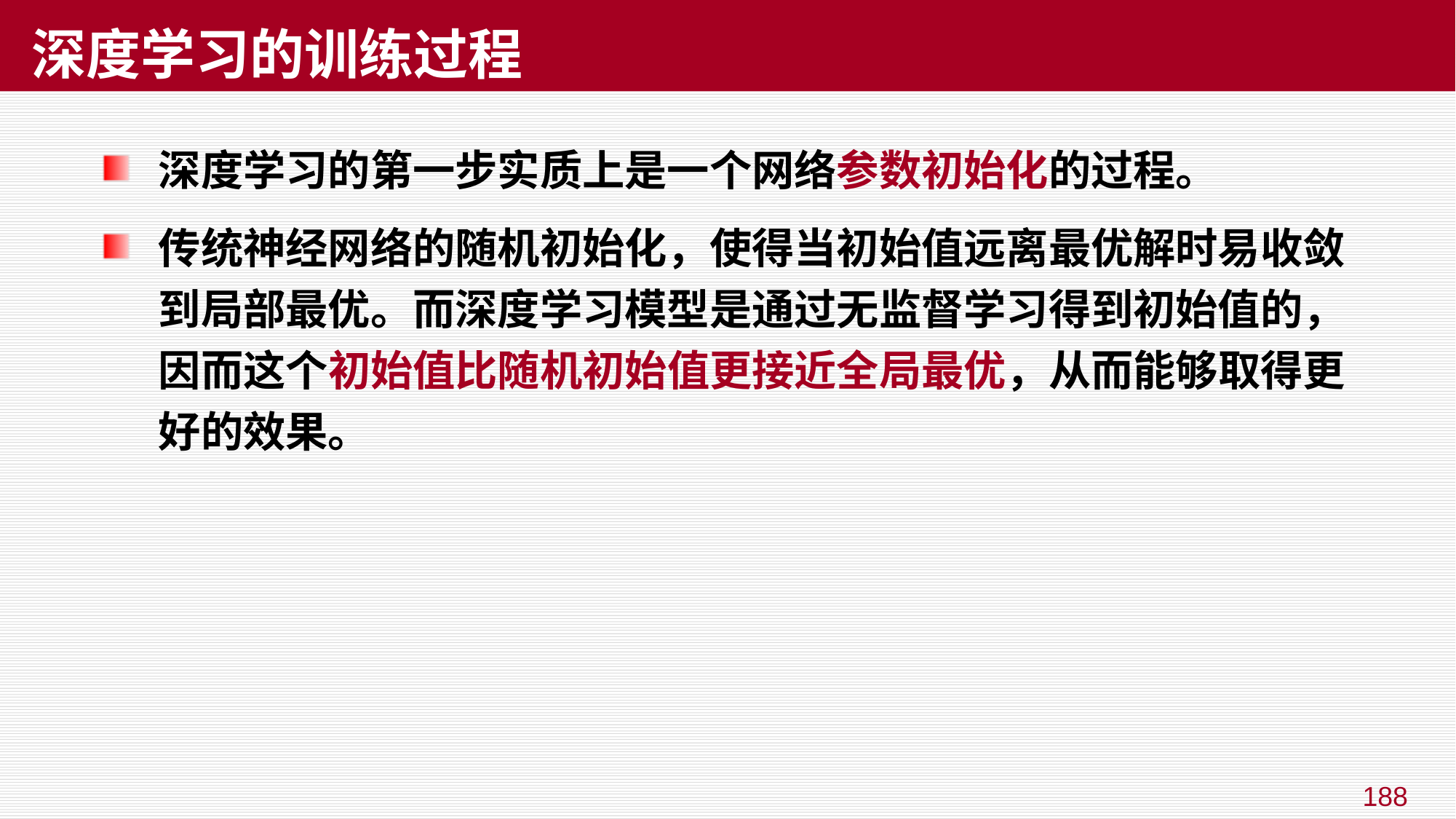

# 深度学习的训练过程
深度学习的第一步实质上是一个网络参数初始化的过程。
传统神经网络的随机初始化，使得当初始值远离最优解时易收敛到局部最优。而深度学习模型是通过无监督学习得到初始值的，因而这个初始值比随机初始值更接近全局最优，从而能够取得更好的效果。

188